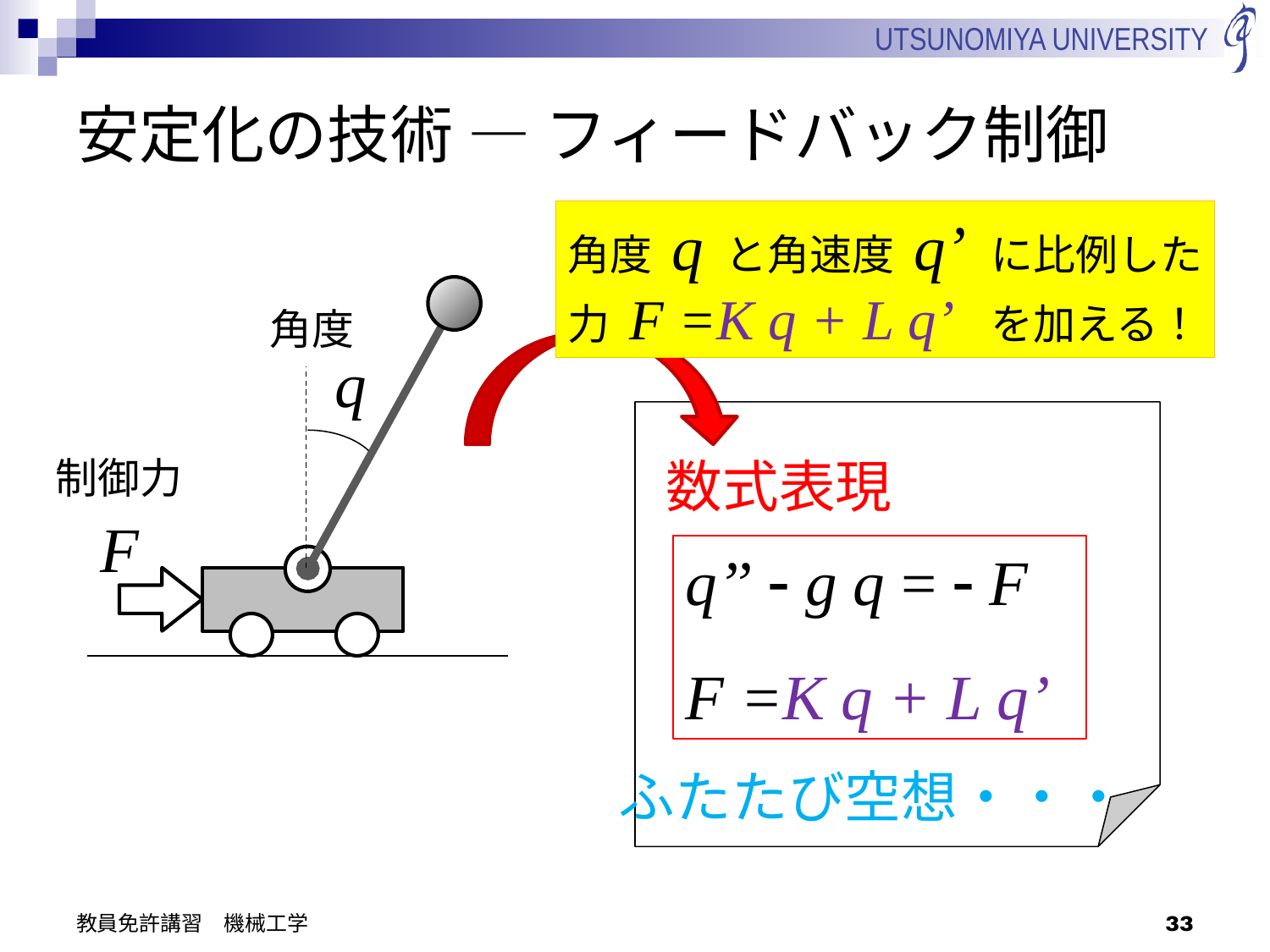

# 安定化の技術 ― フィードバック制御
角度 q と角速度 q’ に比例した
力 F =K q + L q’  を加える！

角度

q

数式表現
制御力
F
q’’ − g q = − F
F =K q + L q’

ふたたび空想・・・
教員免許講習　機械工学
33